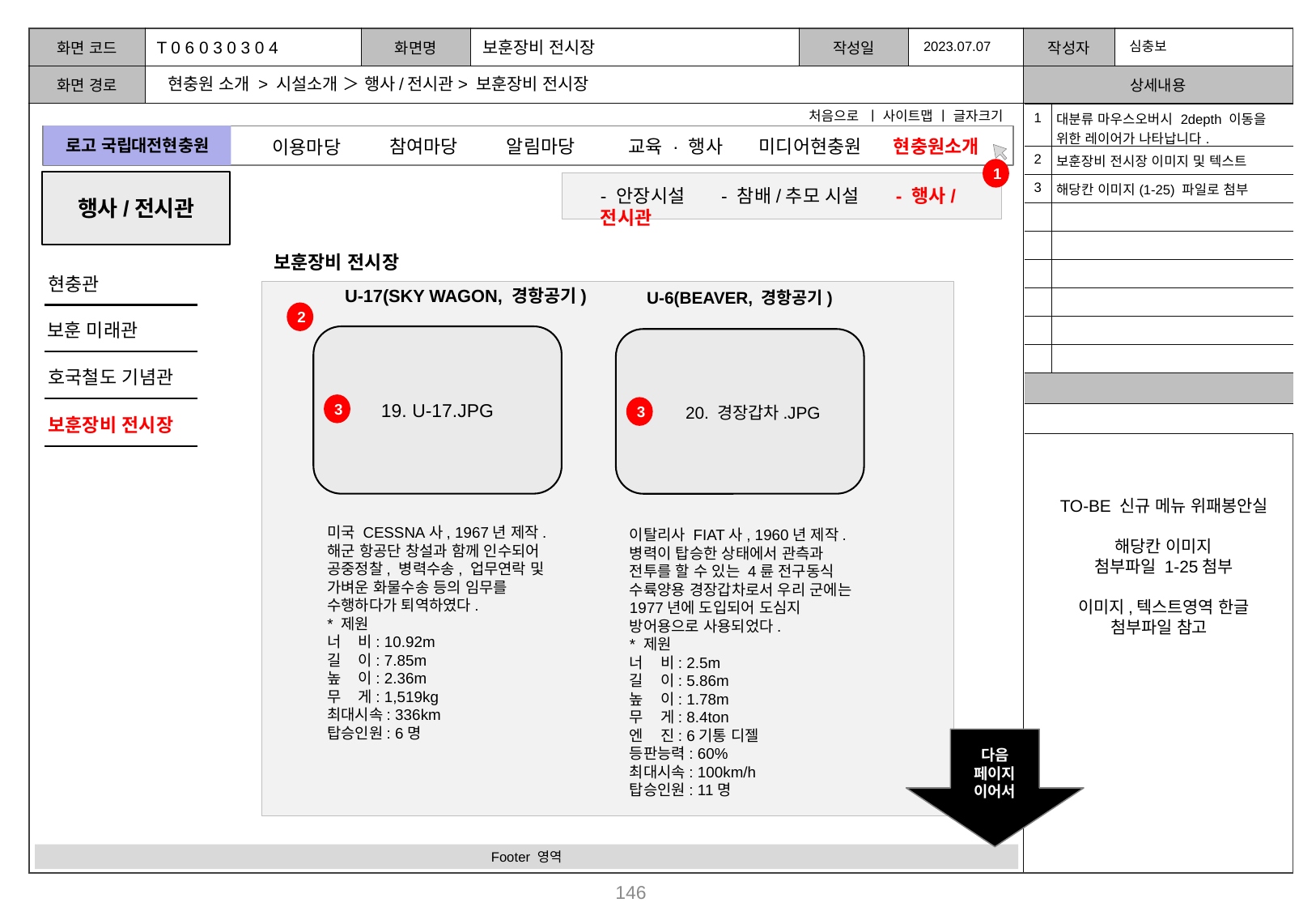

T 0 6 0 3 0 3 0 4
보훈장비 전시장
2023.07.07
심충보
현충원 소개 > 시설소개 ＞ 행사/전시관> 보훈장비 전시장
처음으로  ㅣ 사이트맵 ㅣ 글자크기
| 1 | 대분류 마우스오버시 2depth 이동을 위한 레이어가 나타납니다. |
| --- | --- |
| 2 | 보훈장비 전시장 이미지 및 텍스트 |
| 3 | 해당칸 이미지(1-25) 파일로 첨부 |
|  |  |
|  |  |
|  |  |
|  |  |
|  |  |
|  |  |
|  |  |
|  |  |
로고 국립대전현충원

참여마당
알림마당
미디어현충원
교육 · 행사
현충원소개
이용마당

1
행사/전시관

- 안장시설      - 참배/추모 시설      - 행사/전시관
보훈장비 전시장
현충관
U-17(SKY WAGON, 경항공기)

U-6(BEAVER, 경항공기)
2
보훈 미래관
19. U-17.JPG
     20. 경장갑차.JPG
호국철도 기념관
3
3
보훈장비 전시장
TO-BE 신규 메뉴 위패봉안실

해당칸 이미지
첨부파일 1-25첨부

이미지,텍스트영역 한글 첨부파일 참고
미국 CESSNA사, 1967년 제작. 해군 항공단 창설과 함께 인수되어 공중정찰, 병력수송, 업무연락 및 가벼운 화물수송 등의 임무를 수행하다가 퇴역하였다.
* 제원
너    비: 10.92m
길    이: 7.85m
높    이: 2.36m
무    게: 1,519kg
최대시속: 336km
탑승인원: 6명
이탈리사 FIAT사, 1960년 제작. 병력이 탑승한 상태에서 관측과 전투를 할 수 있는 4륜 전구동식 수륙양용 경장갑차로서 우리 군에는 1977년에 도입되어 도심지 방어용으로 사용되었다.
* 제원
너    비: 2.5m
길    이: 5.86m
높    이: 1.78m
무    게: 8.4ton
엔    진: 6기통 디젤
등판능력: 60%
최대시속: 100km/h
탑승인원: 11명
다음
페이지
이어서
Footer 영역